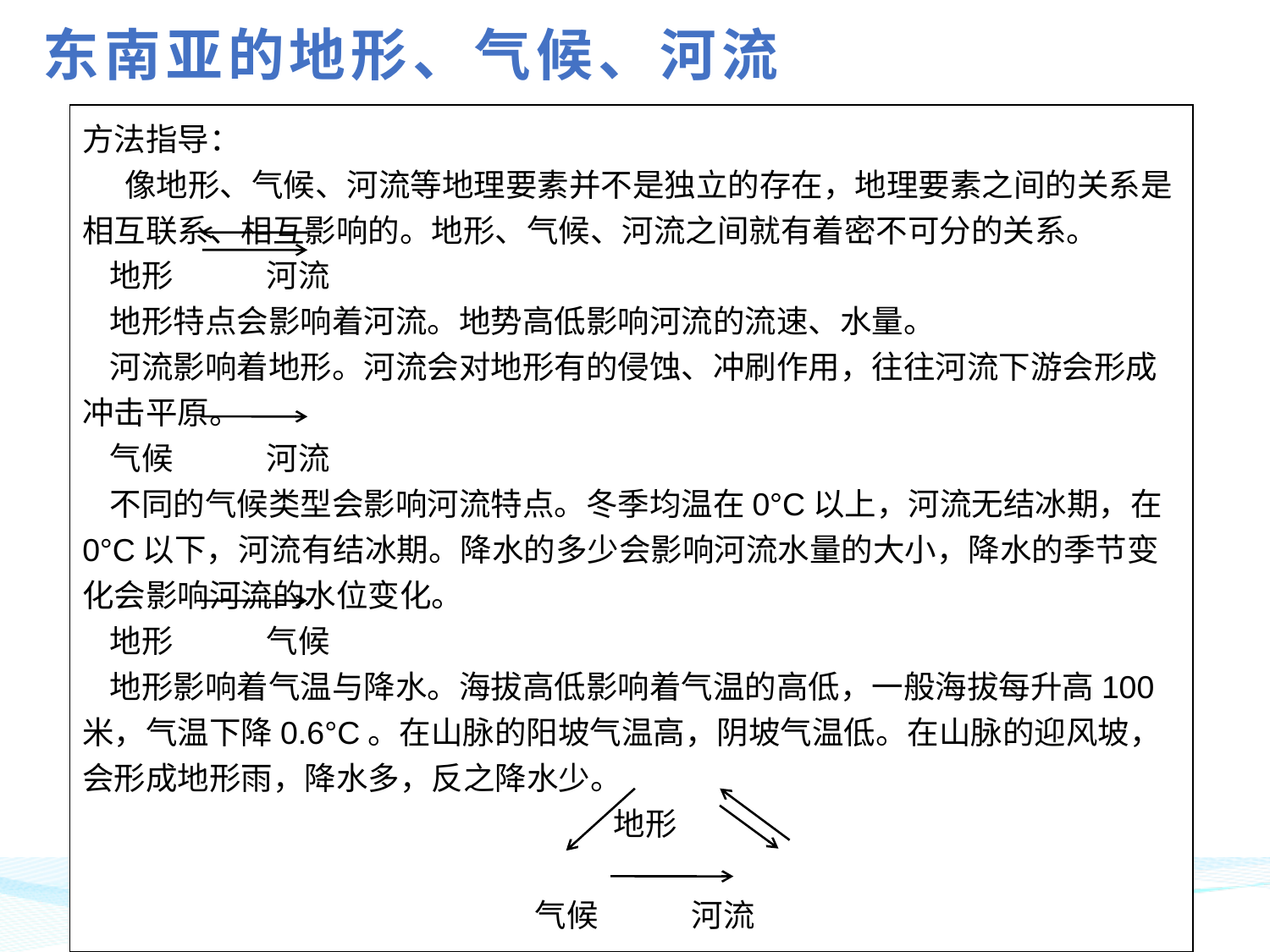

东南亚的地形、气候、河流
#
方法指导：
 像地形、气候、河流等地理要素并不是独立的存在，地理要素之间的关系是相互联系、相互影响的。地形、气候、河流之间就有着密不可分的关系。
地形             河流
地形特点会影响着河流。地势高低影响河流的流速、水量。
河流影响着地形。河流会对地形有的侵蚀、冲刷作用，往往河流下游会形成冲击平原。
气候             河流
不同的气候类型会影响河流特点。冬季均温在0°C以上，河流无结冰期，在0°C以下，河流有结冰期。降水的多少会影响河流水量的大小，降水的季节变化会影响河流的水位变化。
地形             气候
地形影响着气温与降水。海拔高低影响着气温的高低，一般海拔每升高100米，气温下降0.6°C。在山脉的阳坡气温高，阴坡气温低。在山脉的迎风坡，会形成地形雨，降水多，反之降水少。
地形

气候             河流